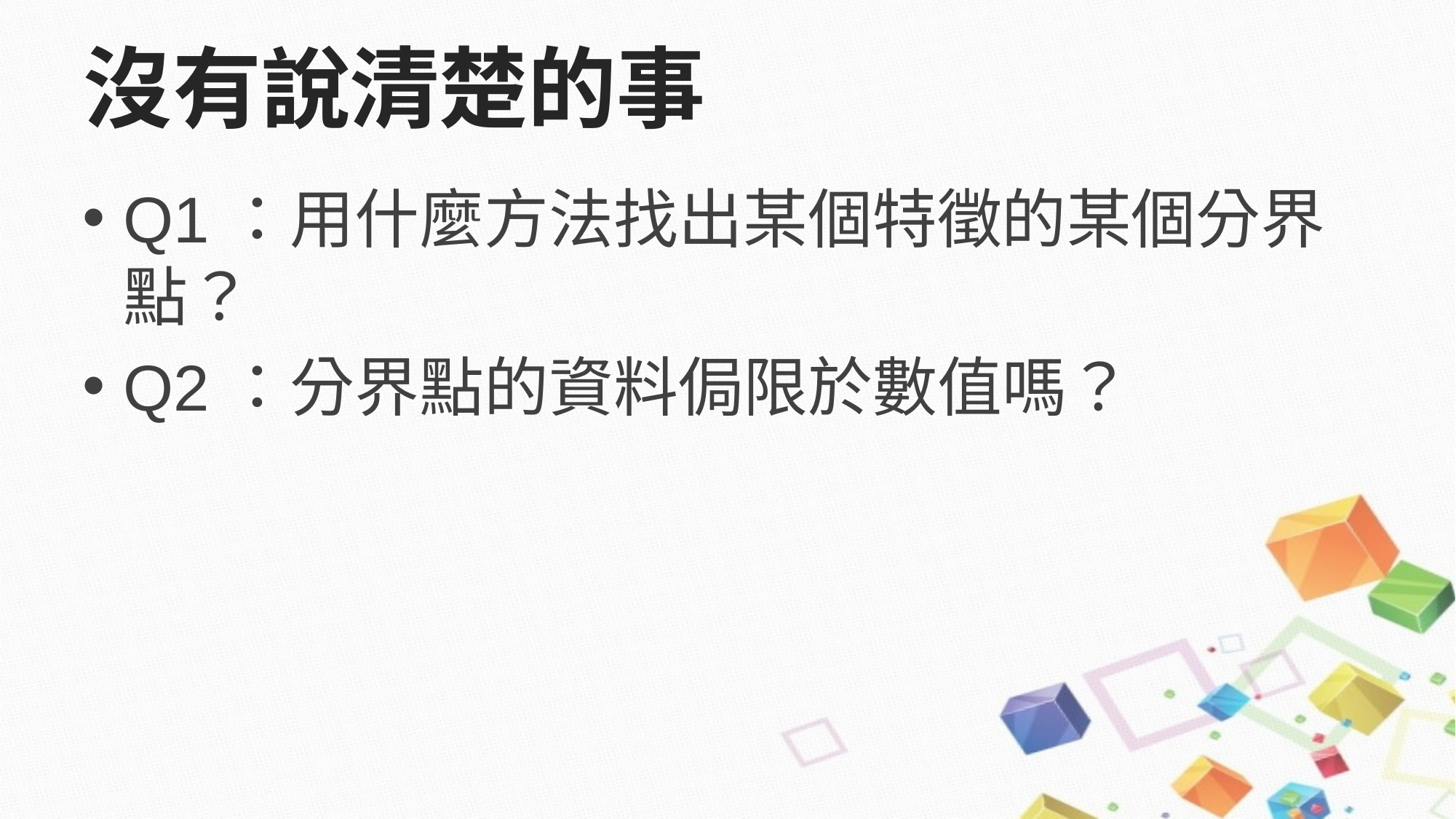

# 沒有說清楚的事
Q1：用什麼方法找出某個特徵的某個分界點？
Q2：分界點的資料侷限於數值嗎？